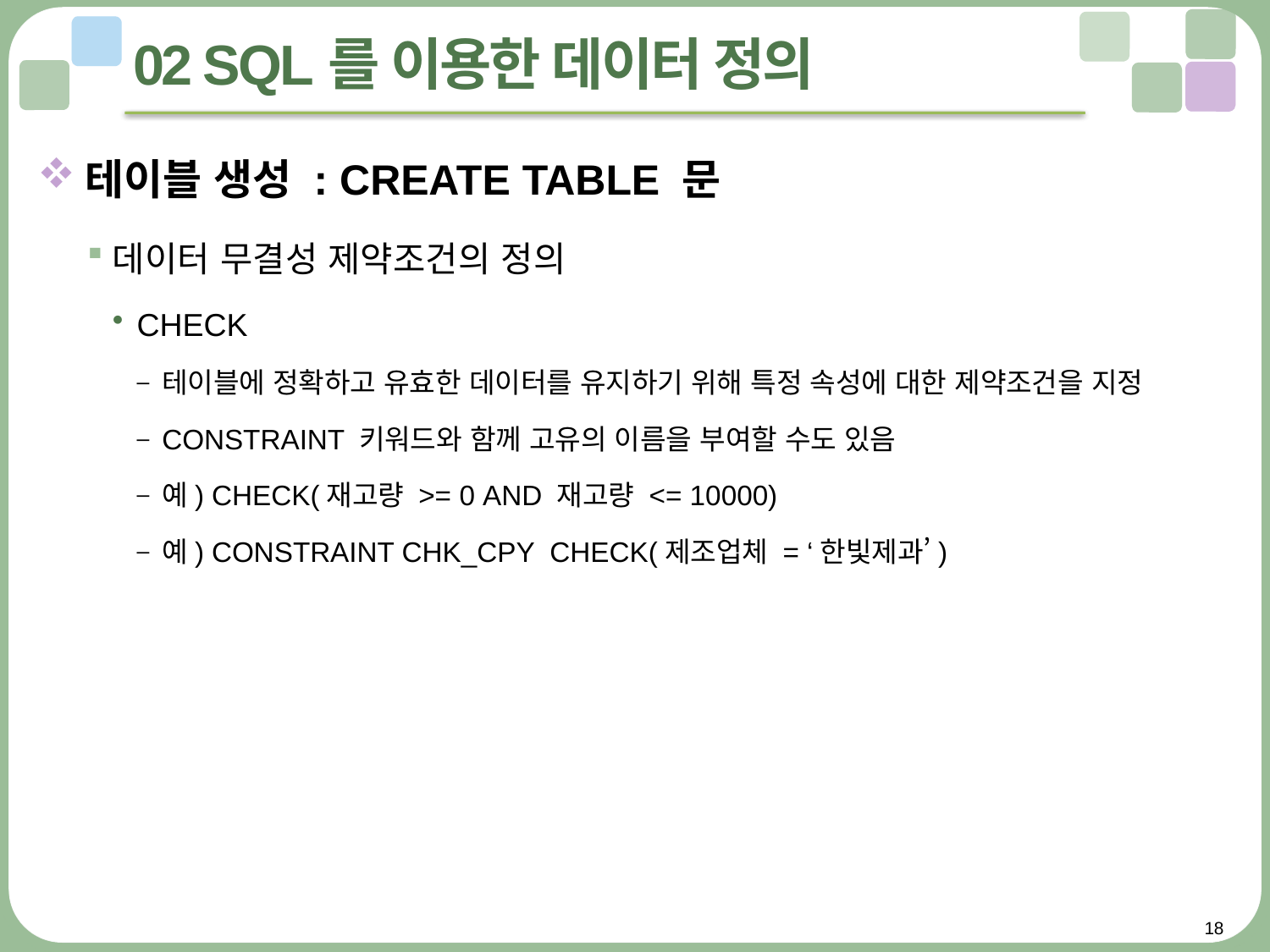

# 02 SQL를 이용한 데이터 정의
테이블 생성 : CREATE TABLE 문
데이터 무결성 제약조건의 정의
CHECK
테이블에 정확하고 유효한 데이터를 유지하기 위해 특정 속성에 대한 제약조건을 지정
CONSTRAINT 키워드와 함께 고유의 이름을 부여할 수도 있음
예) CHECK(재고량 >= 0 AND 재고량 <= 10000)
예) CONSTRAINT CHK_CPY  CHECK(제조업체 = ‘한빛제과’)